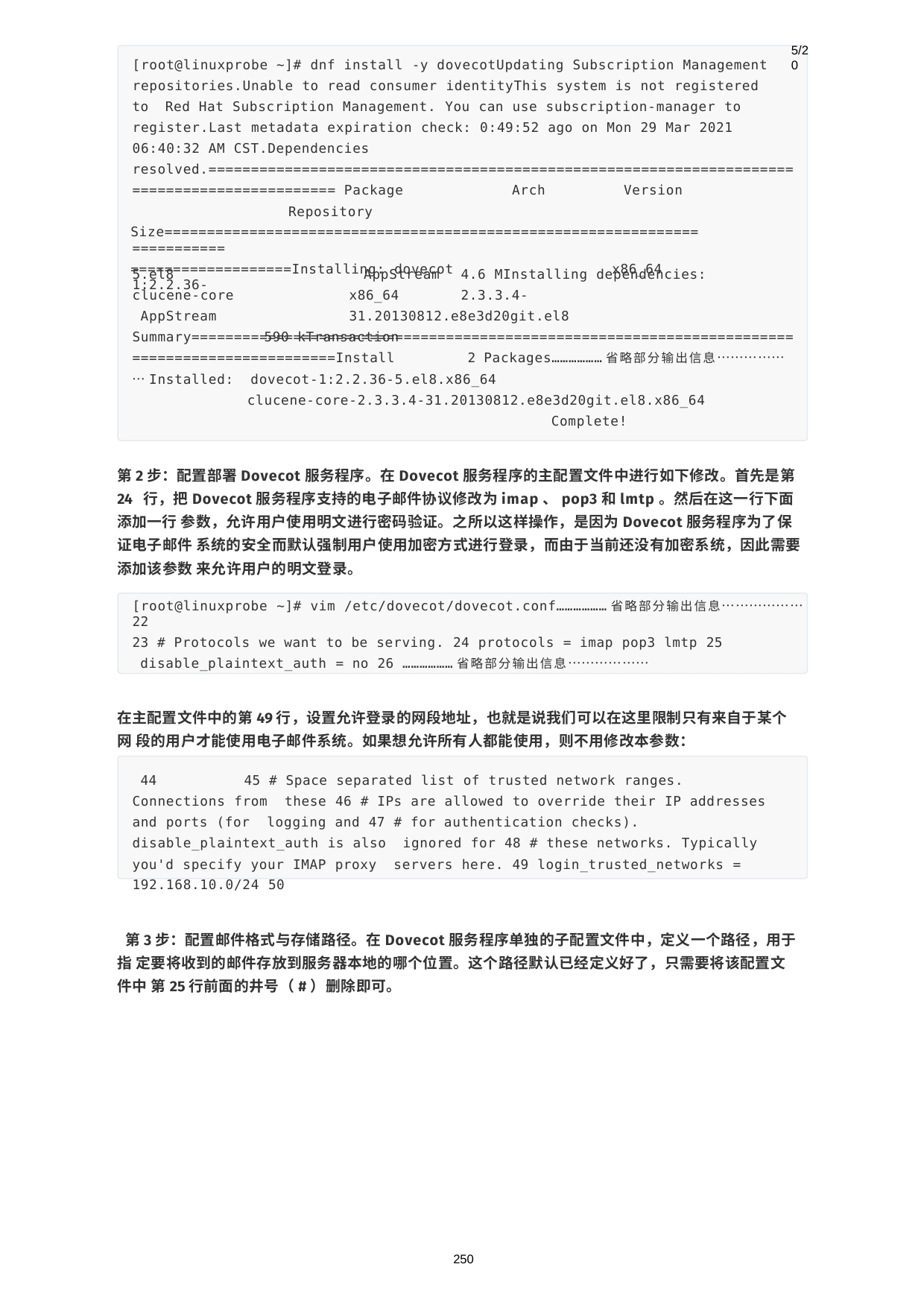

5/20

[root@linuxprobe ~]# dnf install -y dovecotUpdating Subscription Management  repositories.Unable to read consumer identityThis system is not registered to  Red Hat Subscription Management. You can use subscription-manager to  register.Last metadata expiration check: 0:49:52 ago on Mon 29 Mar 2021  06:40:32 AM CST.Dependencies
resolved.=====================================================================
======================== Package	Arch	Version  Repository
Size==========================================================================
===================Installing: dovecot	x86_64	1:2.2.36-
5.el8  clucene-core  AppStream
AppStream	4.6 MInstalling dependencies:  x86_64	2.3.3.4-31.20130812.e8e3d20git.el8
590 kTransaction
Summary=======================================================================
========================Install	2 Packages………………省略部分输出信息………………Installed:  dovecot-1:2.2.36-5.el8.x86_64
clucene-core-2.3.3.4-31.20130812.e8e3d20git.el8.x86_64
Complete!

第2步：配置部署Dovecot服务程序。在Dovecot服务程序的主配置文件中进行如下修改。首先是第24  行，把Dovecot服务程序支持的电子邮件协议修改为imap、pop3和lmtp。然后在这一行下面添加一行 参数，允许用户使用明文进行密码验证。之所以这样操作，是因为Dovecot服务程序为了保证电子邮件 系统的安全而默认强制用户使用加密方式进行登录，而由于当前还没有加密系统，因此需要添加该参数 来允许用户的明文登录。

[root@linuxprobe ~]# vim /etc/dovecot/dovecot.conf………………省略部分输出信息……………… 22
23 # Protocols we want to be serving. 24 protocols = imap pop3 lmtp 25  disable_plaintext_auth = no 26 ………………省略部分输出信息………………

在主配置文件中的第49行，设置允许登录的网段地址，也就是说我们可以在这里限制只有来自于某个网 段的用户才能使用电子邮件系统。如果想允许所有人都能使用，则不用修改本参数：

44	45 # Space separated list of trusted network ranges. Connections from  these 46 # IPs are allowed to override their IP addresses and ports (for  logging and 47 # for authentication checks). disable_plaintext_auth is also  ignored for 48 # these networks. Typically you'd specify your IMAP proxy  servers here. 49 login_trusted_networks = 192.168.10.0/24 50

第3步：配置邮件格式与存储路径。在Dovecot服务程序单独的子配置文件中，定义一个路径，用于指 定要将收到的邮件存放到服务器本地的哪个位置。这个路径默认已经定义好了，只需要将该配置文件中 第25行前面的井号（#）删除即可。

250